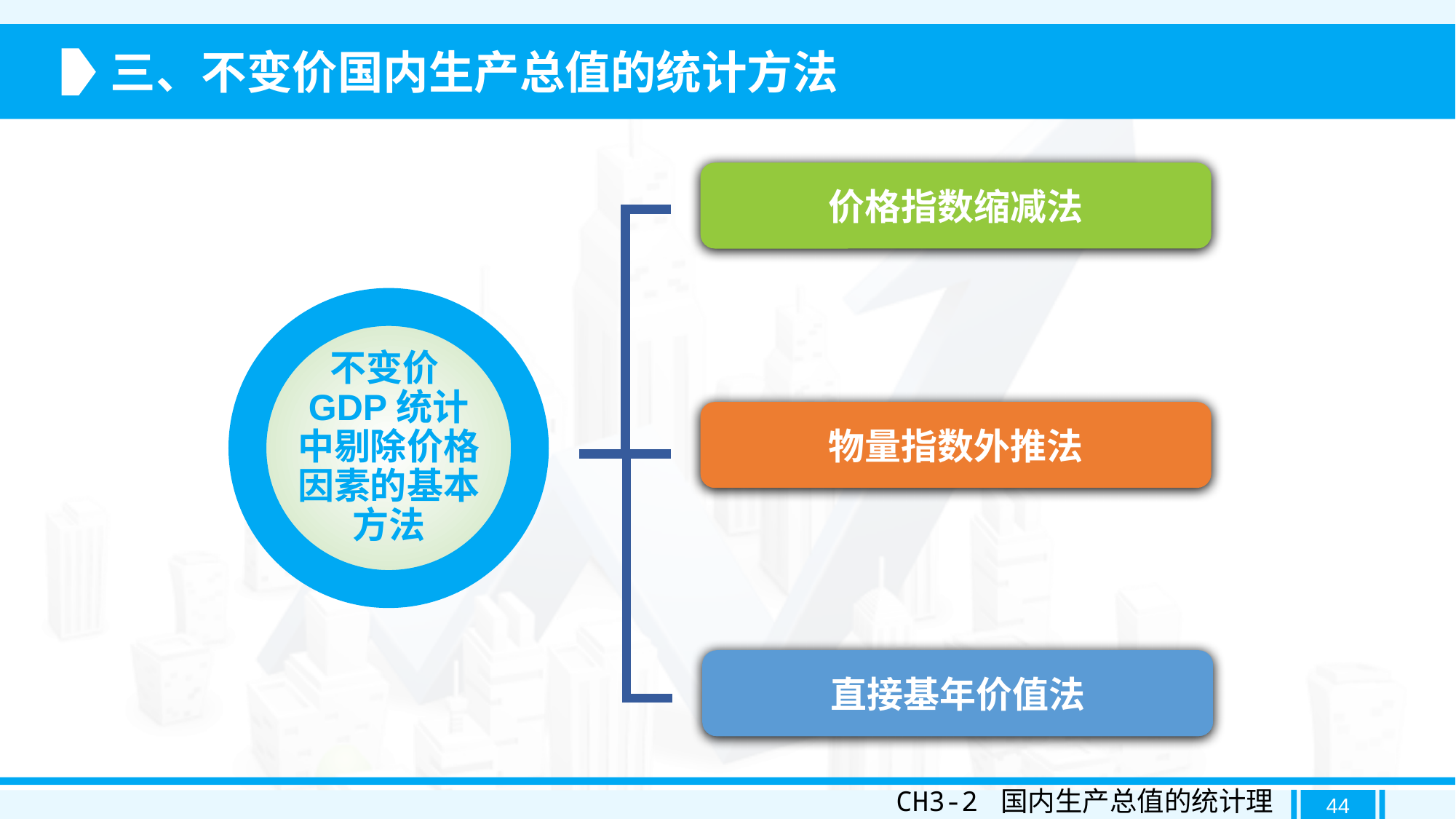

三、不变价国内生产总值的统计方法

价格指数缩减法

不变价GDP统计中剔除价格因素的基本方法
物量指数外推法
直接基年价值法
CH3-2 国内生产总值的统计理论
44